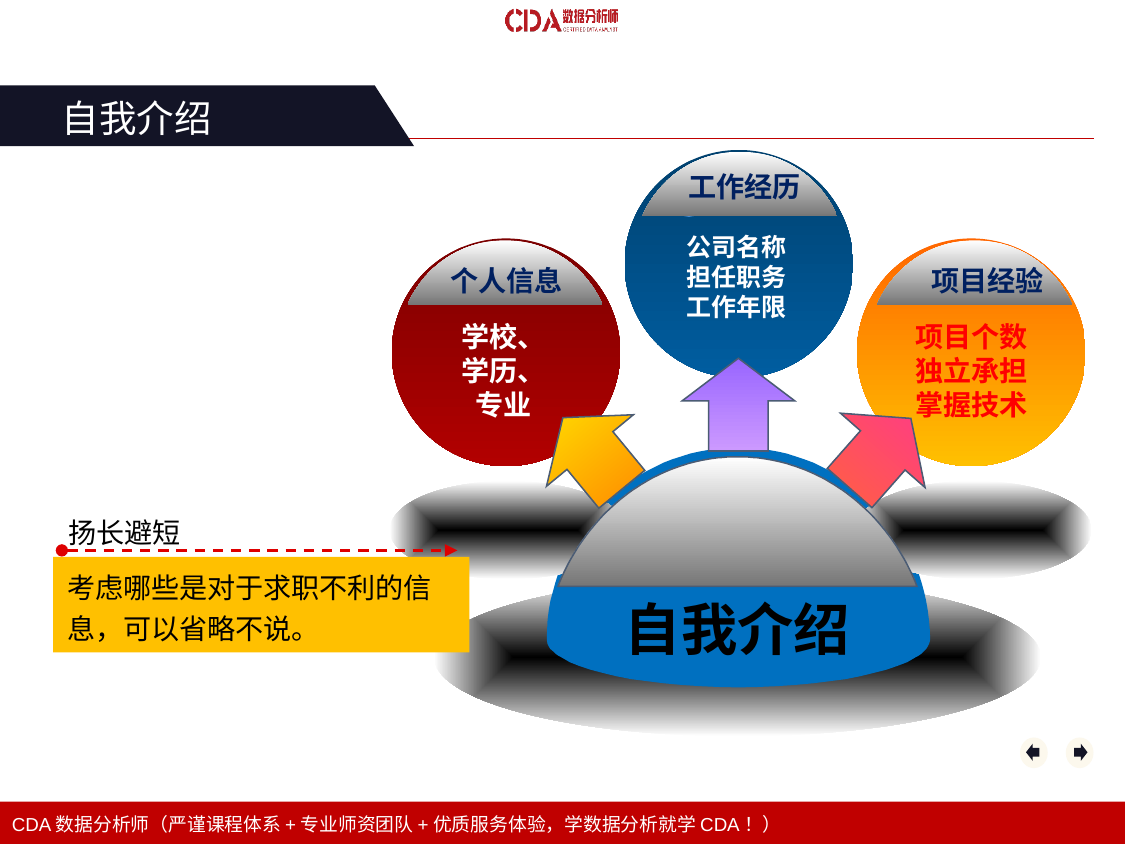

自我介绍

公司名称
担任职务
工作年限

学校、学历、专业

项目个数
独立承担
掌握技术

扬长避短

考虑哪些是对于求职不利的信息，可以省略不说。

自我介绍
工作经历
个人信息
项目经验